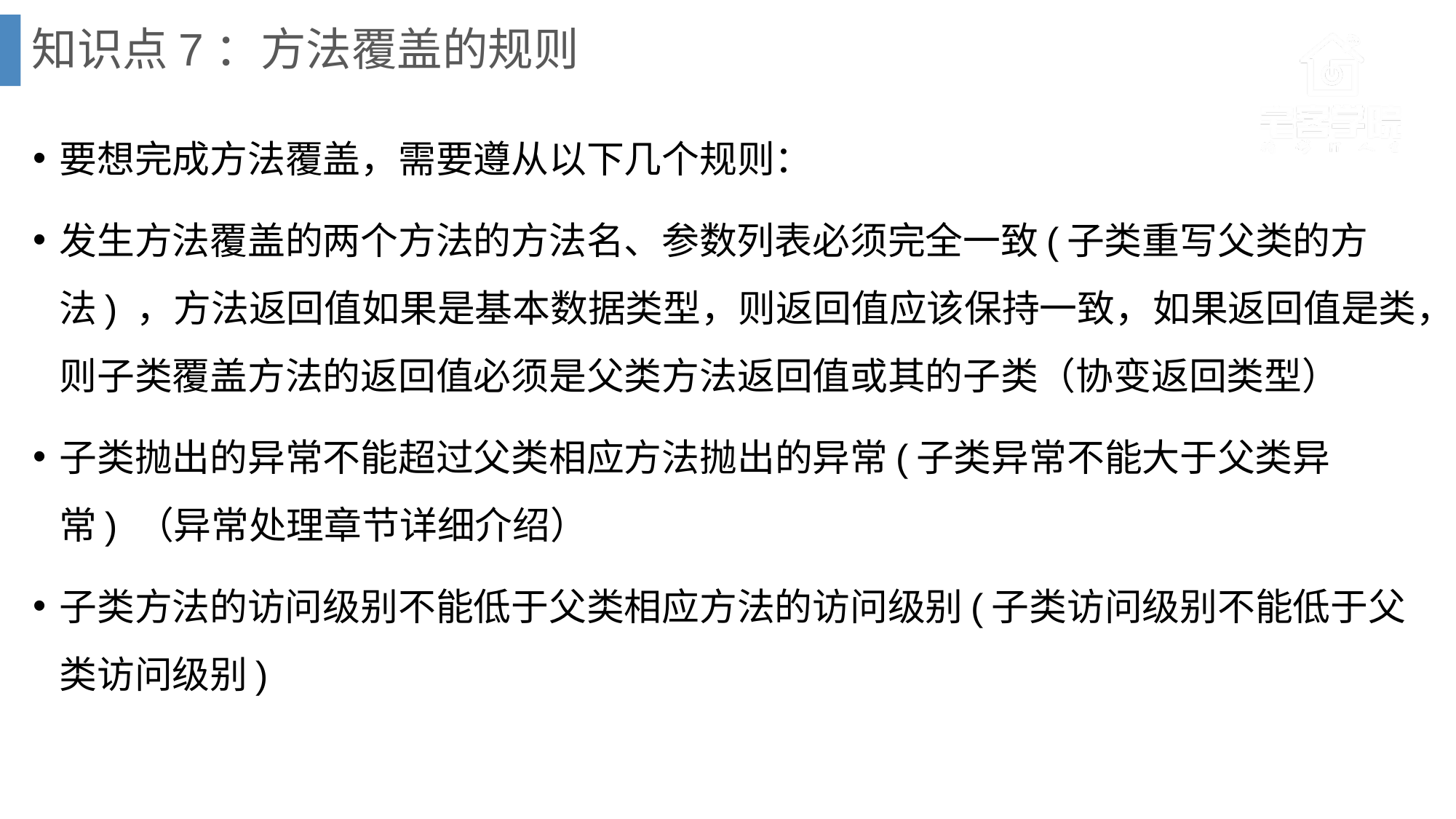

# 知识点7：方法覆盖的规则
要想完成方法覆盖，需要遵从以下几个规则：
发生方法覆盖的两个方法的方法名、参数列表必须完全一致(子类重写父类的方法) ，方法返回值如果是基本数据类型，则返回值应该保持一致，如果返回值是类，则子类覆盖方法的返回值必须是父类方法返回值或其的子类（协变返回类型）
子类抛出的异常不能超过父类相应方法抛出的异常(子类异常不能大于父类异常) （异常处理章节详细介绍）
子类方法的访问级别不能低于父类相应方法的访问级别(子类访问级别不能低于父类访问级别)